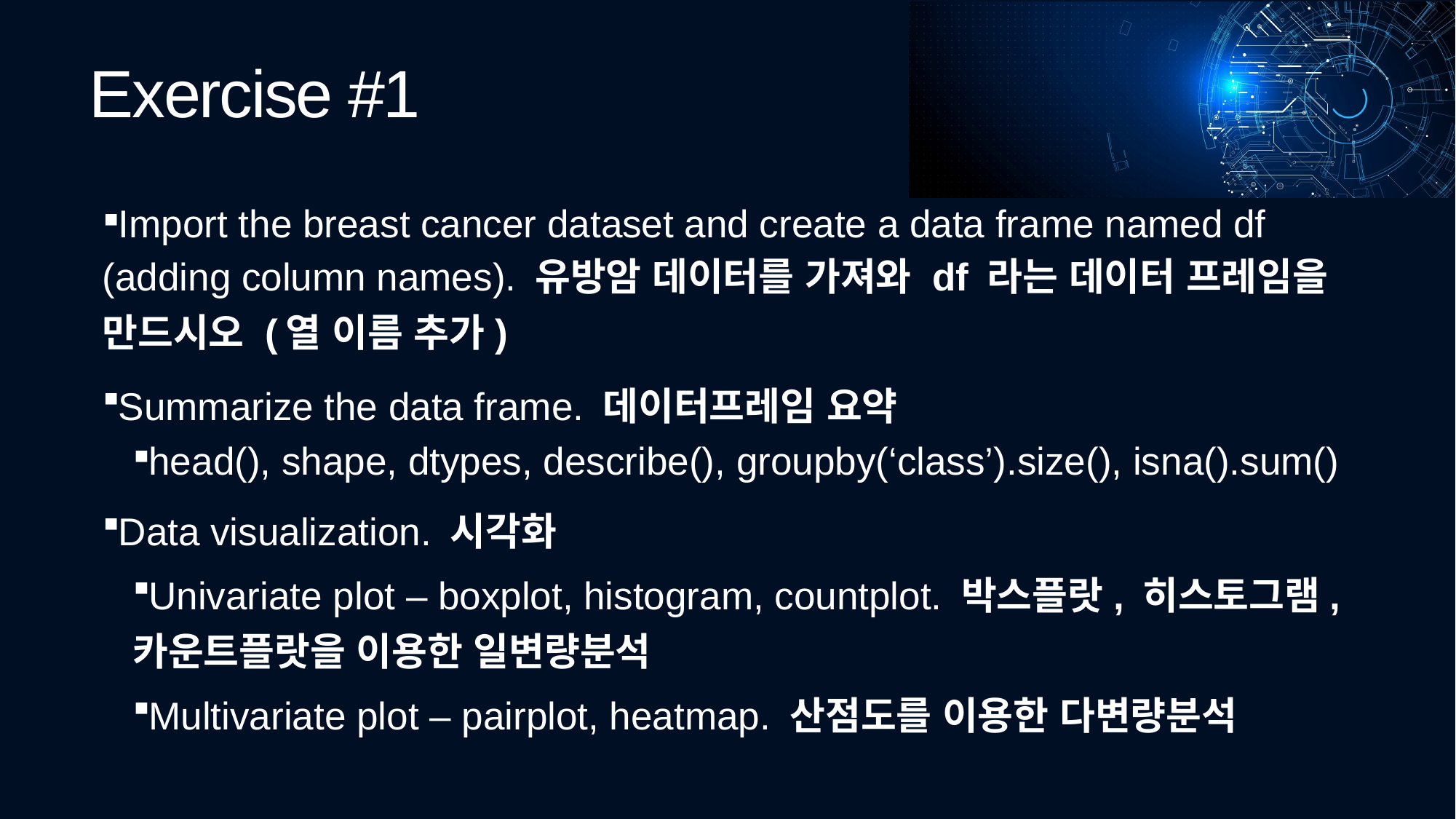

# Exercise #1
Import the breast cancer dataset and create a data frame named df (adding column names). 유방암 데이터를 가져와 df 라는 데이터 프레임을 만드시오 (열 이름 추가)
Summarize the data frame. 데이터프레임 요약
head(), shape, dtypes, describe(), groupby(‘class’).size(), isna().sum()
Data visualization. 시각화
Univariate plot – boxplot, histogram, countplot. 박스플랏, 히스토그램, 카운트플랏을 이용한 일변량분석
Multivariate plot – pairplot, heatmap. 산점도를 이용한 다변량분석